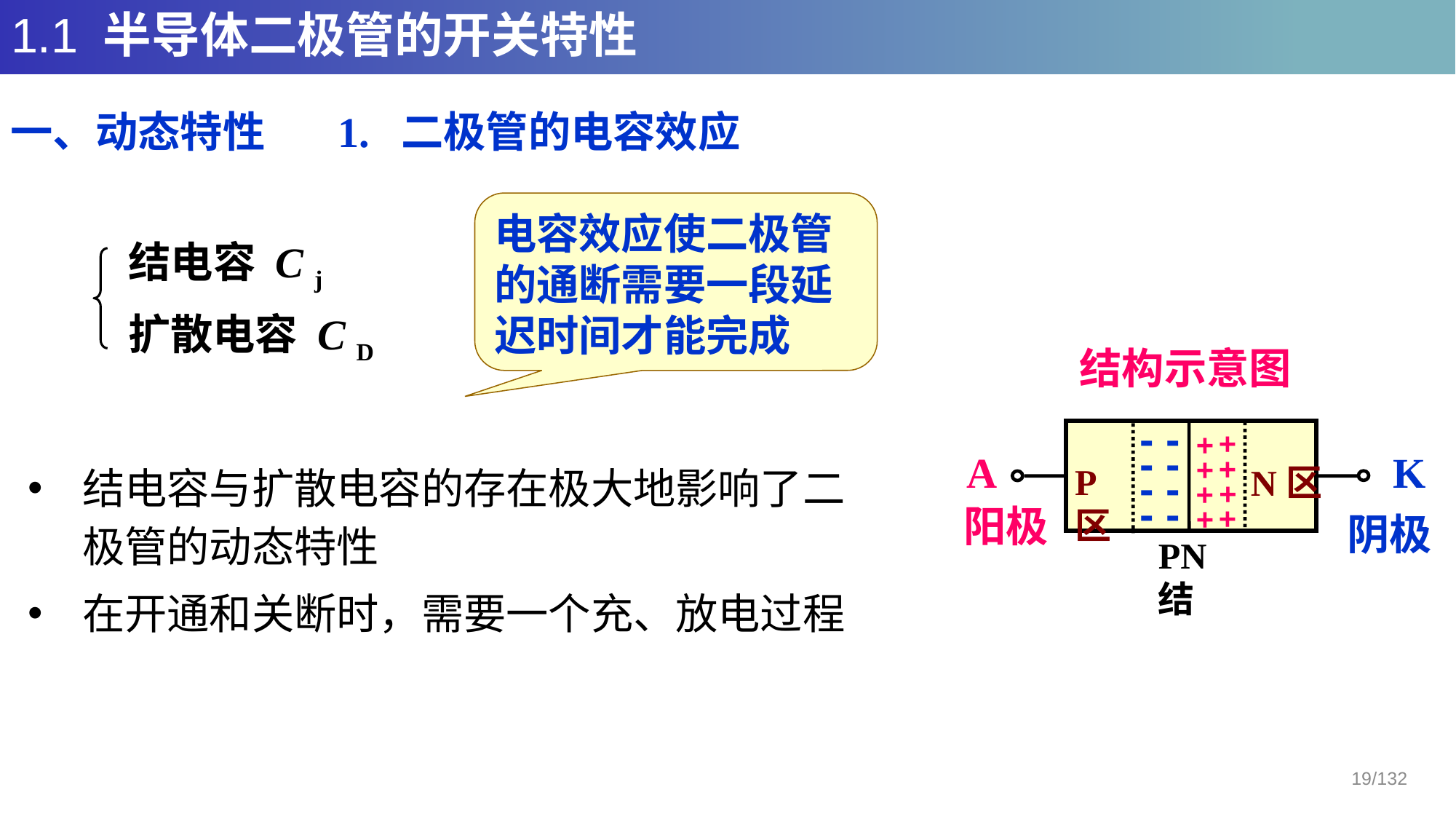

# 1.1 半导体二极管的开关特性
一、动态特性	1.  二极管的电容效应
电容效应使二极管的通断需要一段延迟时间才能完成

结电容 C j

扩散电容 C D
结构示意图
-
-
-
-
-
-
-
-
+
+
+
+
+
+
+
+

P区
N区

A
K
结电容与扩散电容的存在极大地影响了二极管的动态特性
在开通和关断时，需要一个充、放电过程
阳极
阴极
PN结
19/132